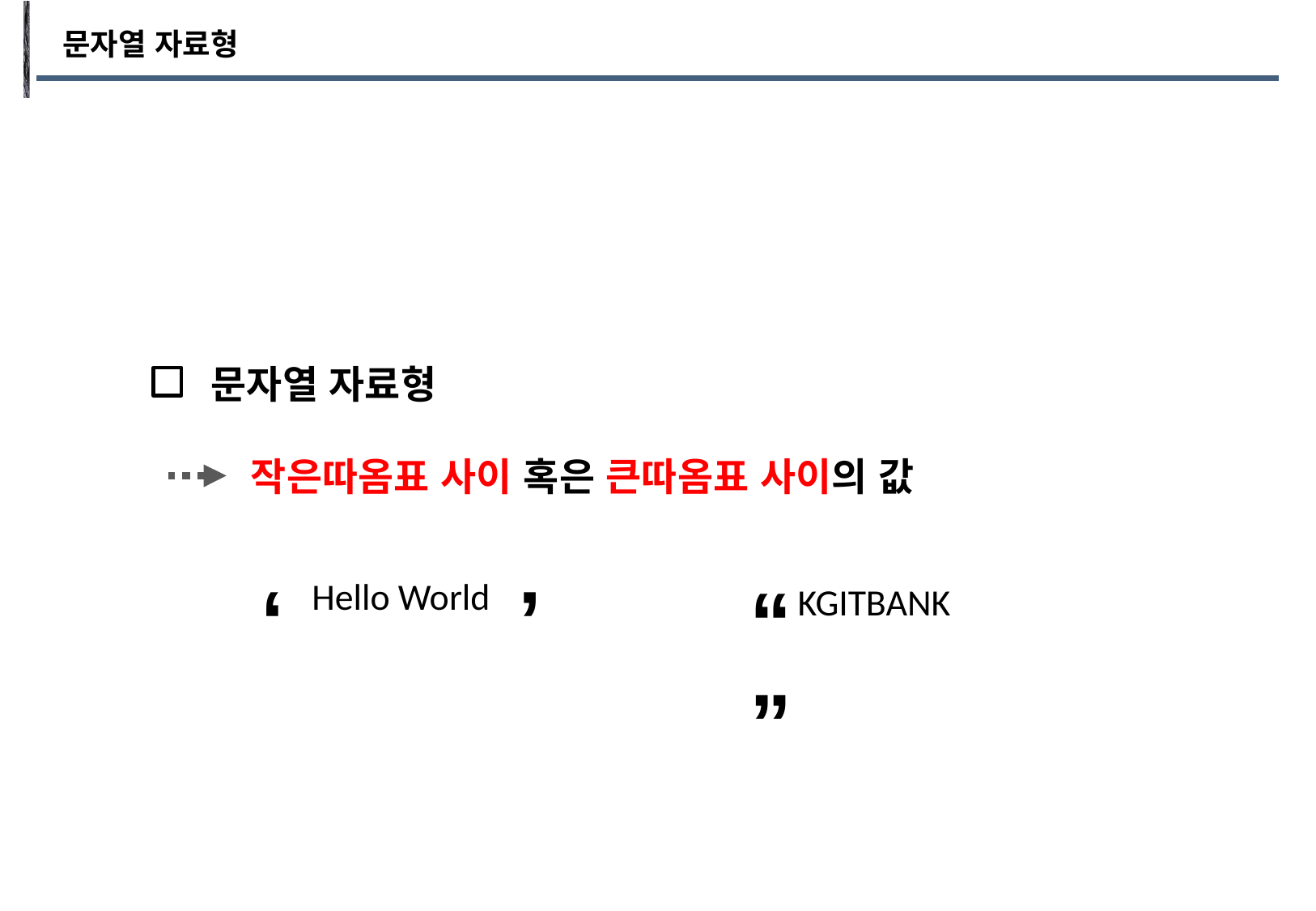

문자열 자료형

문자열 자료형

작은따옴표 사이 혹은 큰따옴표 사이의 값
‘          ’
“         ”
Hello World
KGITBANK